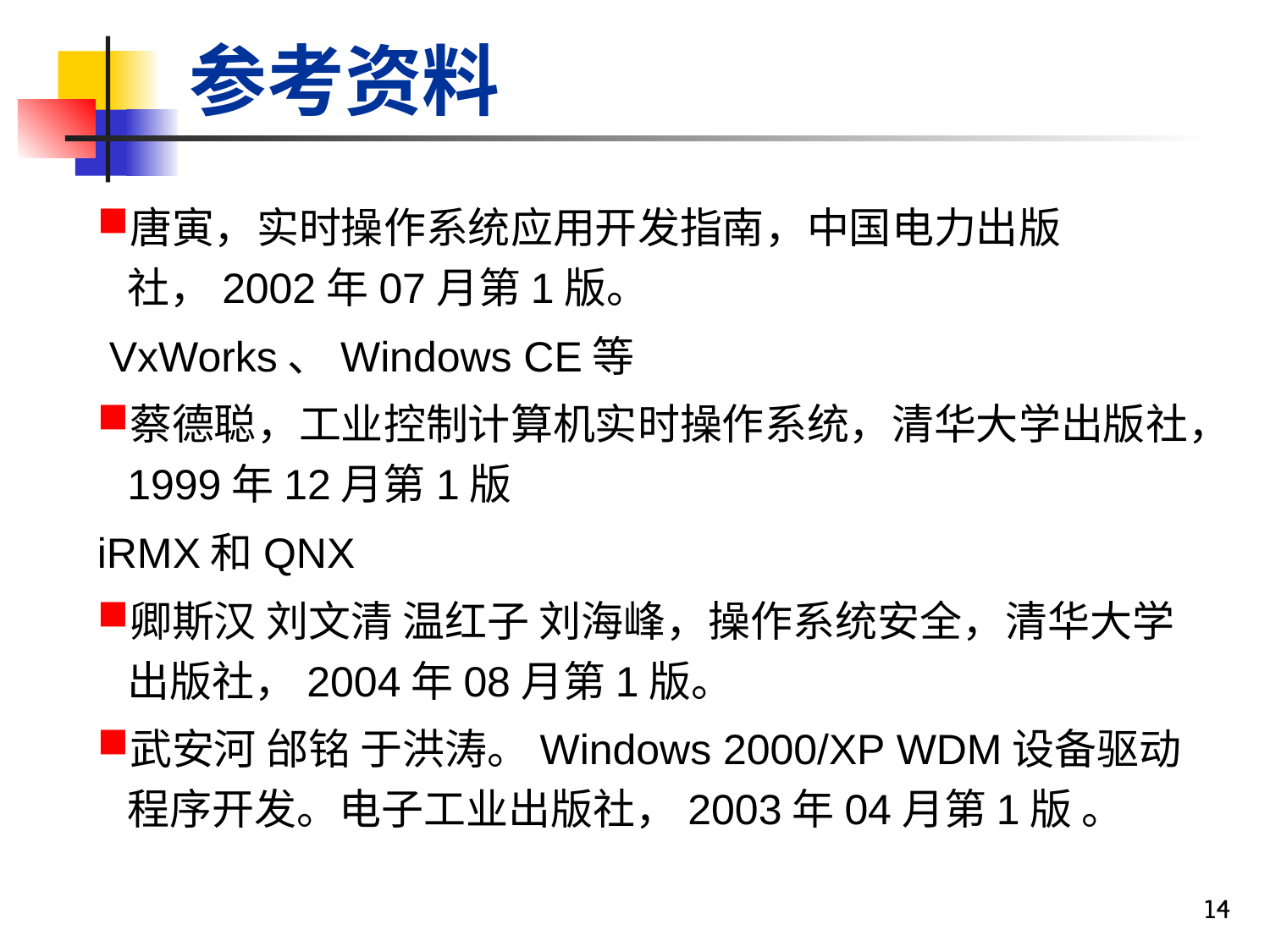

参考资料

唐寅，实时操作系统应用开发指南，中国电力出版社，2002年07月第1版。
 VxWorks、Windows CE等
蔡德聪，工业控制计算机实时操作系统，清华大学出版社，1999年12月第1版
iRMX和QNX
卿斯汉 刘文清 温红子 刘海峰，操作系统安全，清华大学出版社，2004年08月第1版。
武安河 邰铭 于洪涛。Windows 2000/XP WDM设备驱动程序开发。电子工业出版社，2003年04月第1版 。
14